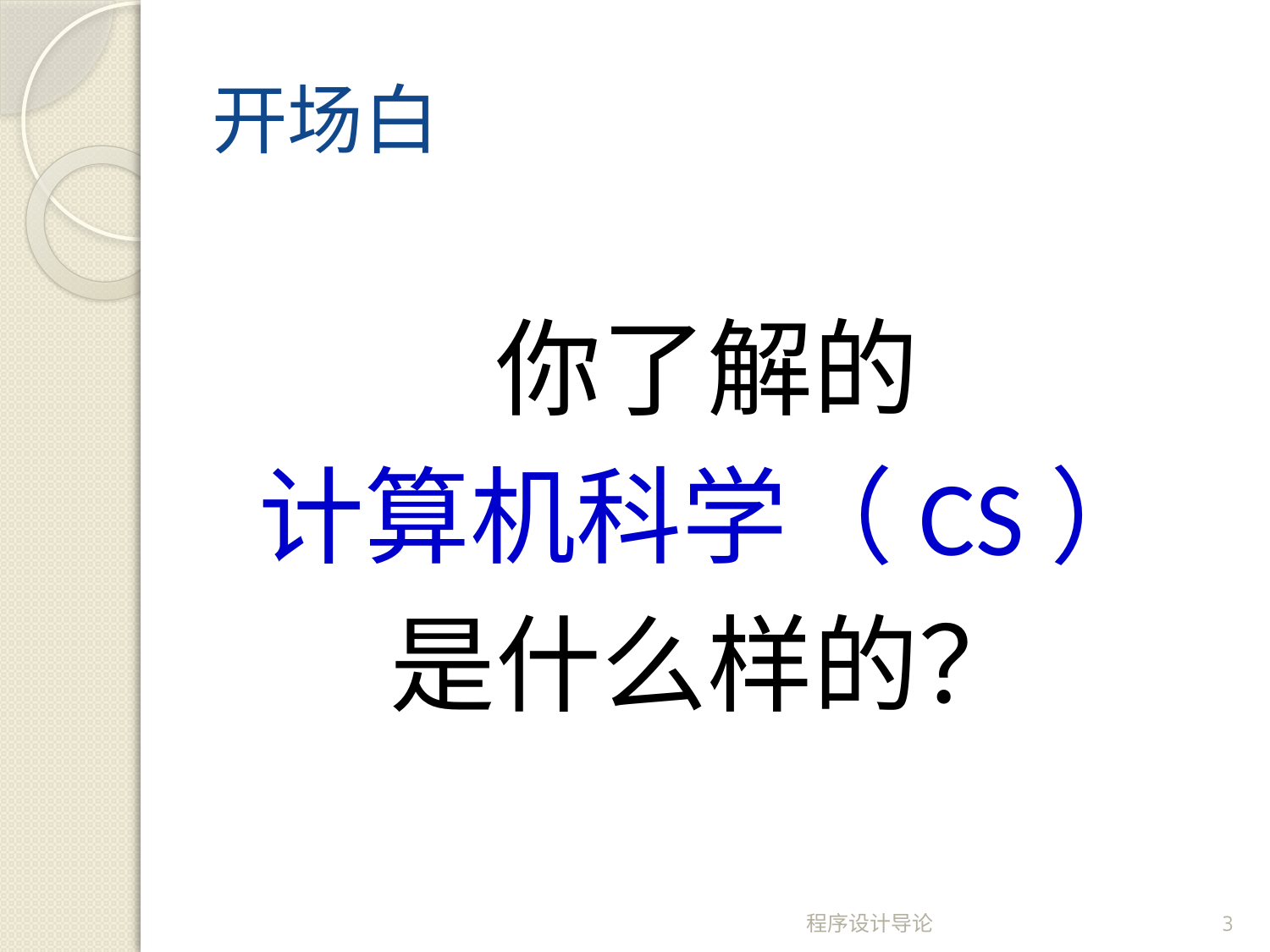

# 开场白
你了解的
计算机科学（CS）
是什么样的？
程序设计导论
3